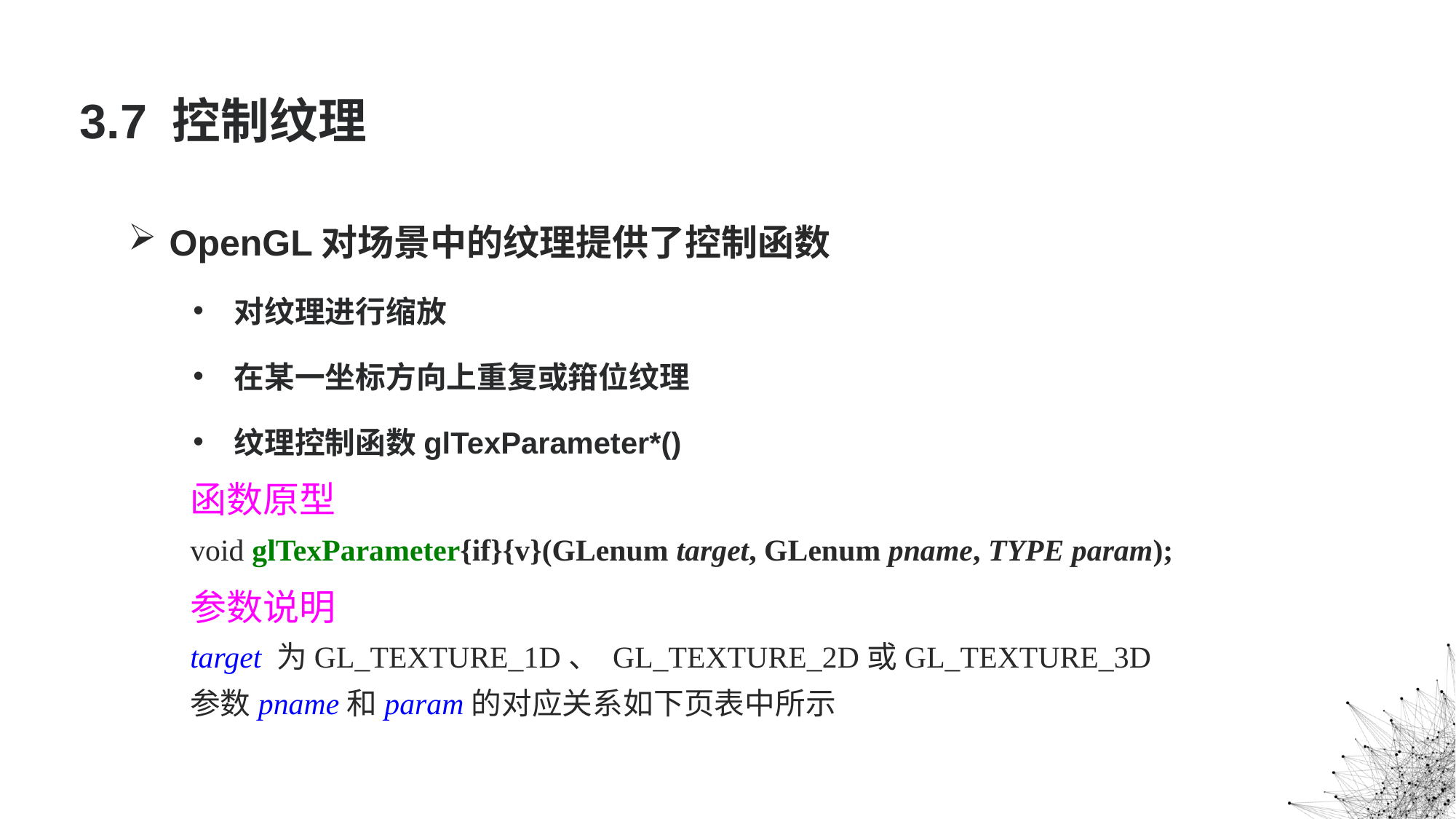

# 3.7 控制纹理
OpenGL对场景中的纹理提供了控制函数
对纹理进行缩放
在某一坐标方向上重复或箝位纹理
纹理控制函数glTexParameter*()
函数原型
void glTexParameter{if}{v}(GLenum target, GLenum pname, TYPE param);
参数说明
target 为GL_TEXTURE_1D、 GL_TEXTURE_2D或GL_TEXTURE_3D
参数pname和param的对应关系如下页表中所示